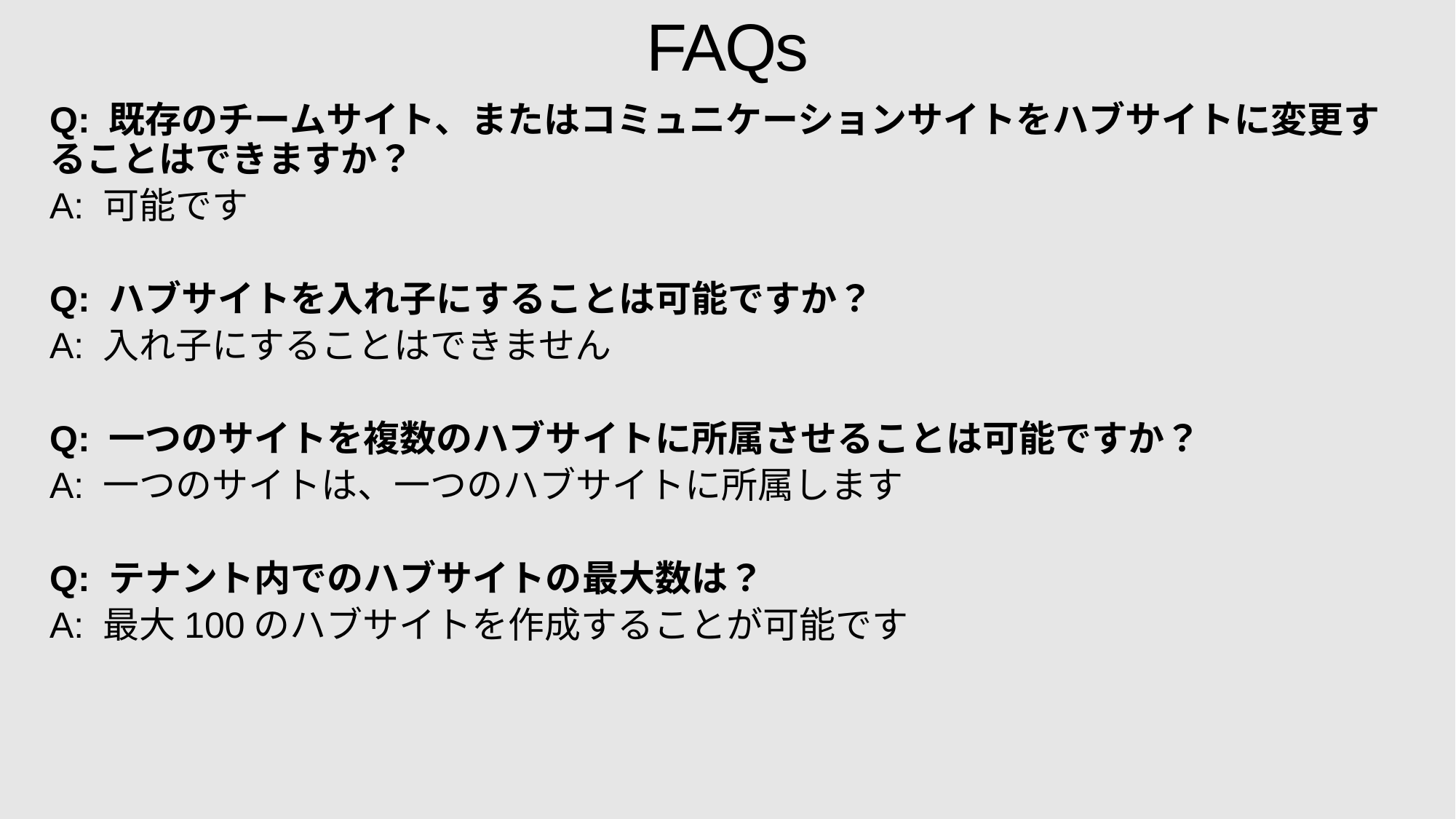

# FAQs
Q: 既存のチームサイト、またはコミュニケーションサイトをハブサイトに変更することはできますか？
A: 可能です

Q: ハブサイトを入れ子にすることは可能ですか？
A: 入れ子にすることはできません

Q: 一つのサイトを複数のハブサイトに所属させることは可能ですか？
A: 一つのサイトは、一つのハブサイトに所属します

Q: テナント内でのハブサイトの最大数は？
A: 最大100のハブサイトを作成することが可能です